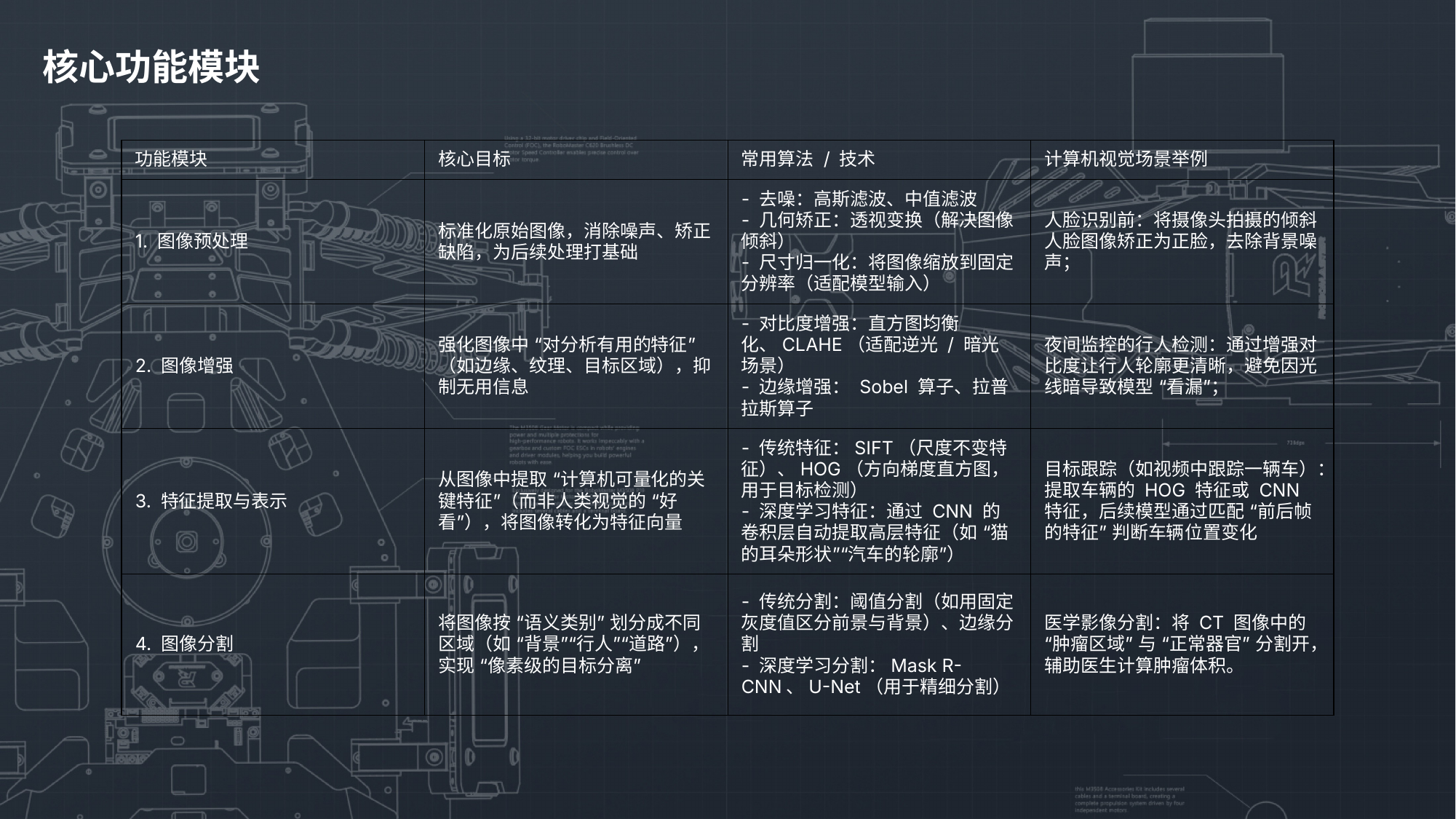

核心功能模块
| 功能模块 | 核心目标 | 常用算法 / 技术 | 计算机视觉场景举例 |
| --- | --- | --- | --- |
| 1. 图像预处理 | 标准化原始图像，消除噪声、矫正缺陷，为后续处理打基础 | - 去噪：高斯滤波、中值滤波 - 几何矫正：透视变换（解决图像倾斜） - 尺寸归一化：将图像缩放到固定分辨率（适配模型输入） | 人脸识别前：将摄像头拍摄的倾斜人脸图像矫正为正脸，去除背景噪声； |
| 2. 图像增强 | 强化图像中 “对分析有用的特征”（如边缘、纹理、目标区域），抑制无用信息 | - 对比度增强：直方图均衡化、CLAHE（适配逆光 / 暗光场景） - 边缘增强： Sobel 算子、拉普拉斯算子 | 夜间监控的行人检测：通过增强对比度让行人轮廓更清晰，避免因光线暗导致模型 “看漏”； |
| 3. 特征提取与表示 | 从图像中提取 “计算机可量化的关键特征”（而非人类视觉的 “好看”），将图像转化为特征向量 | - 传统特征：SIFT（尺度不变特征）、HOG（方向梯度直方图，用于目标检测） - 深度学习特征：通过 CNN 的卷积层自动提取高层特征（如 “猫的耳朵形状”“汽车的轮廓”） | 目标跟踪（如视频中跟踪一辆车）：提取车辆的 HOG 特征或 CNN 特征，后续模型通过匹配 “前后帧的特征” 判断车辆位置变化 |
| 4. 图像分割 | 将图像按 “语义类别” 划分成不同区域（如 “背景”“行人”“道路”），实现 “像素级的目标分离” | - 传统分割：阈值分割（如用固定灰度值区分前景与背景）、边缘分割 - 深度学习分割：Mask R-CNN、U-Net（用于精细分割） | 医学影像分割：将 CT 图像中的 “肿瘤区域” 与 “正常器官” 分割开，辅助医生计算肿瘤体积。 |